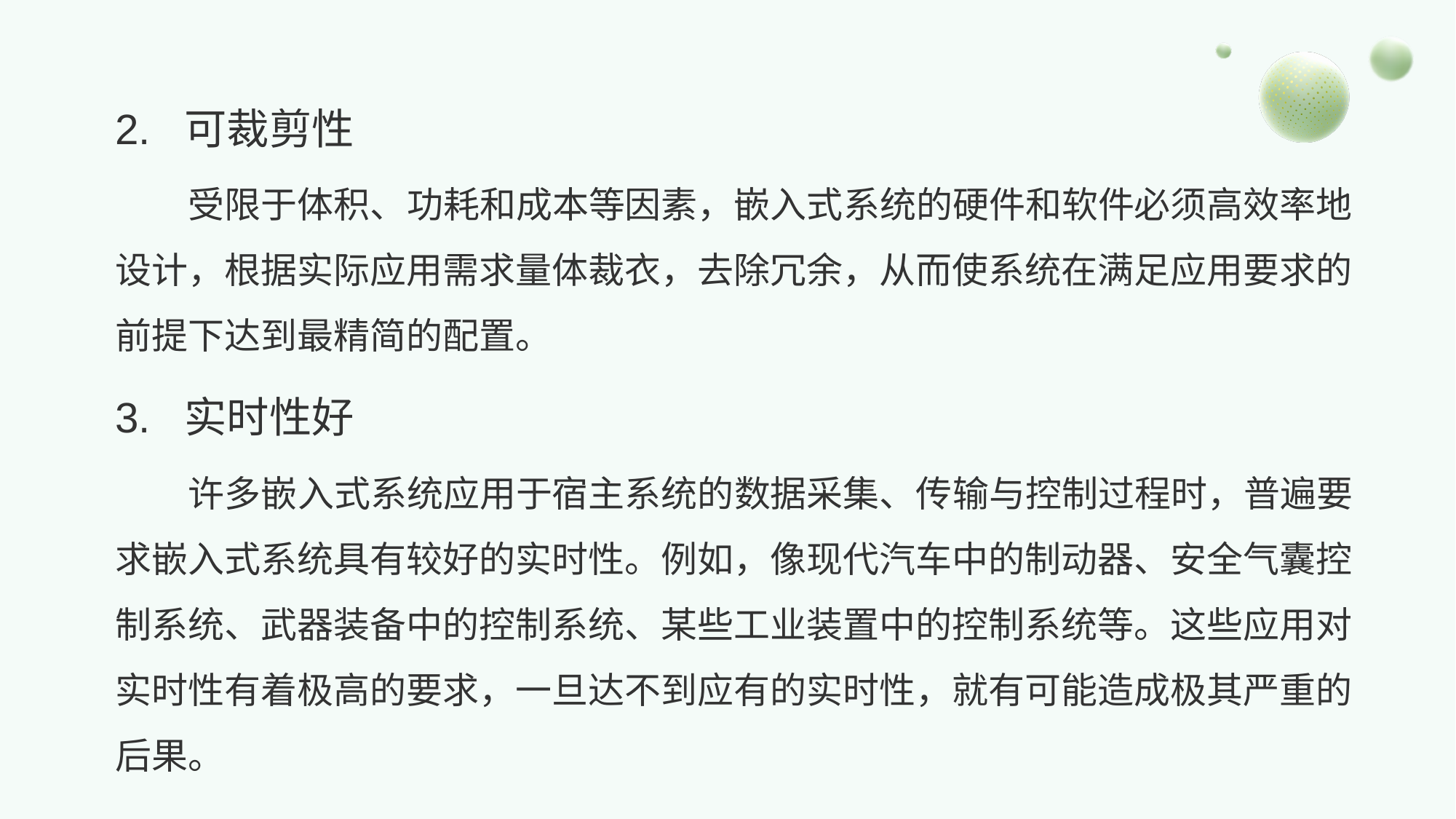

2.  可裁剪性
受限于体积、功耗和成本等因素，嵌入式系统的硬件和软件必须高效率地设计，根据实际应用需求量体裁衣，去除冗余，从而使系统在满足应用要求的前提下达到最精简的配置。
3.  实时性好
许多嵌入式系统应用于宿主系统的数据采集、传输与控制过程时，普遍要求嵌入式系统具有较好的实时性。例如，像现代汽车中的制动器、安全气囊控制系统、武器装备中的控制系统、某些工业装置中的控制系统等。这些应用对实时性有着极高的要求，一旦达不到应有的实时性，就有可能造成极其严重的后果。